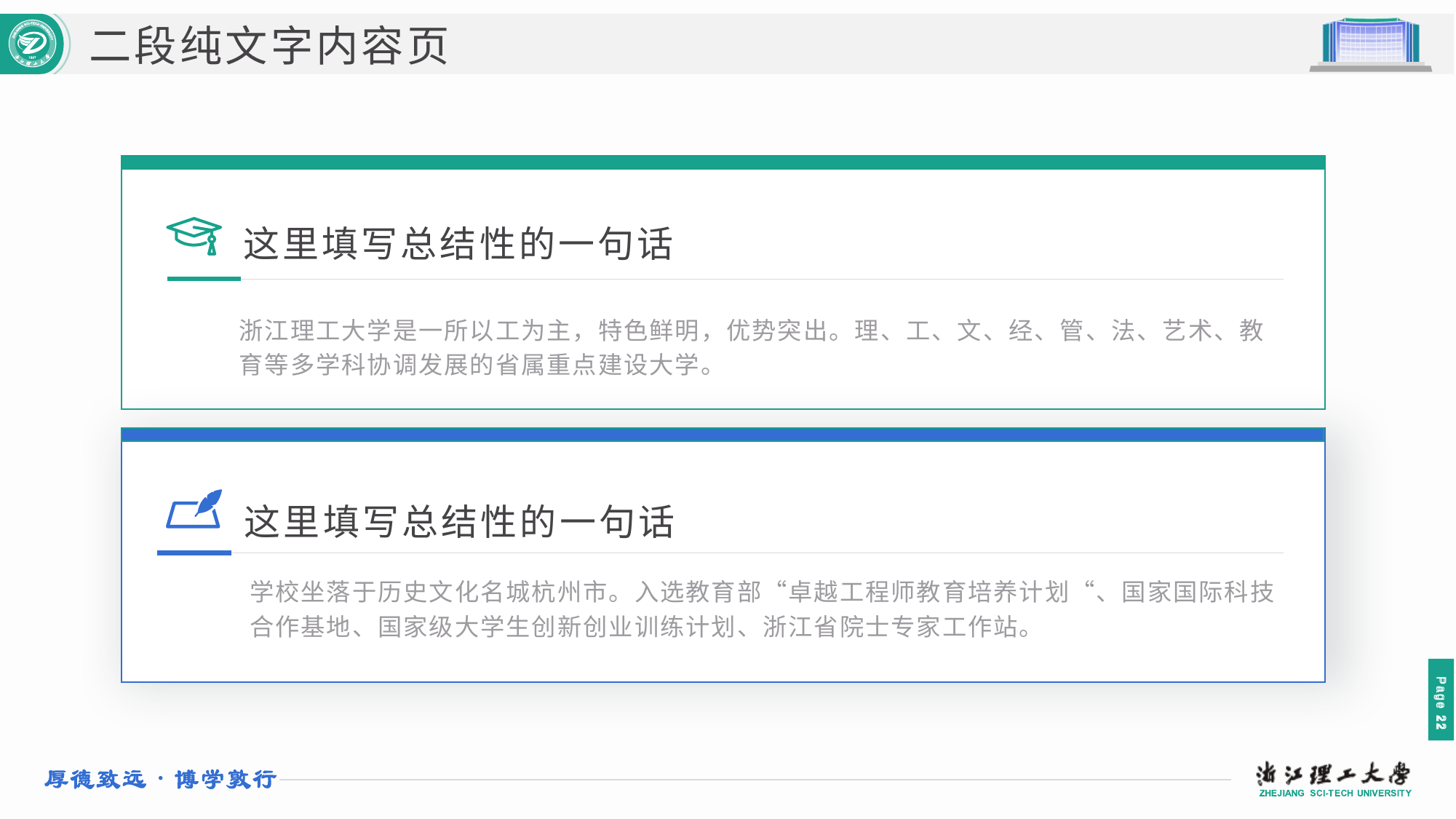

二段纯文字内容页

这里填写总结性的一句话

浙江理工大学是一所以工为主，特色鲜明，优势突出。理、工、文、经、管、法、艺术、教育等多学科协调发展的省属重点建设大学。

这里填写总结性的一句话

学校坐落于历史文化名城杭州市。入选教育部“卓越工程师教育培养计划“、国家国际科技合作基地、国家级大学生创新创业训练计划、浙江省院士专家工作站。

  Page 22